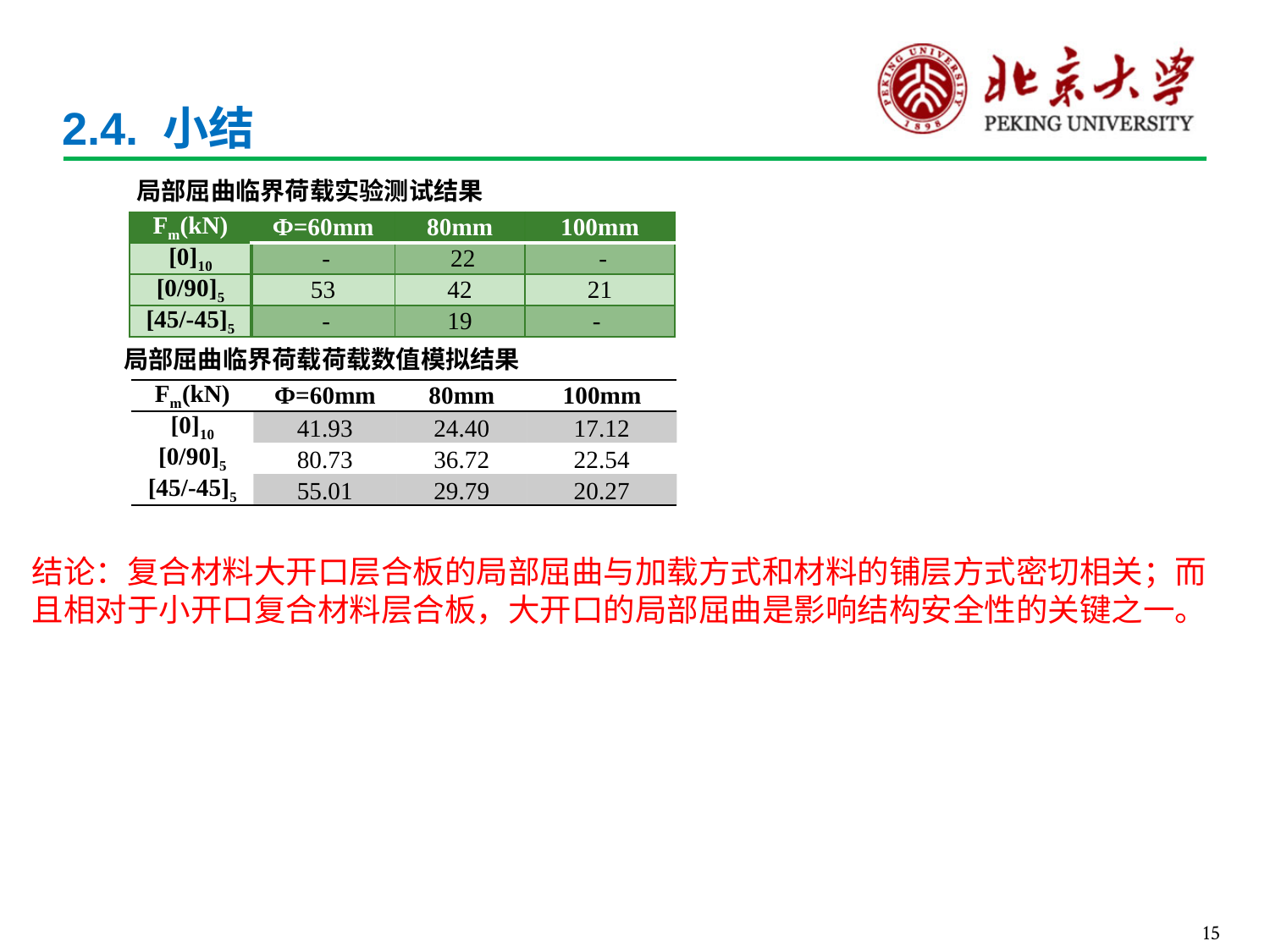

# 2.4. 小结
局部屈曲临界荷载实验测试结果
| Fm(kN) | Ф=60mm | 80mm | 100mm |
| --- | --- | --- | --- |
| [0]10 | - | 22 | - |
| [0/90]5 | 53 | 42 | 21 |
| [45/-45]5 | - | 19 | - |
局部屈曲临界荷载荷载数值模拟结果
| Fm(kN) | Ф=60mm | 80mm | 100mm |
| --- | --- | --- | --- |
| [0]10 | 41.93 | 24.40 | 17.12 |
| [0/90]5 | 80.73 | 36.72 | 22.54 |
| [45/-45]5 | 55.01 | 29.79 | 20.27 |
结论：复合材料大开口层合板的局部屈曲与加载方式和材料的铺层方式密切相关；而且相对于小开口复合材料层合板，大开口的局部屈曲是影响结构安全性的关键之一。
15